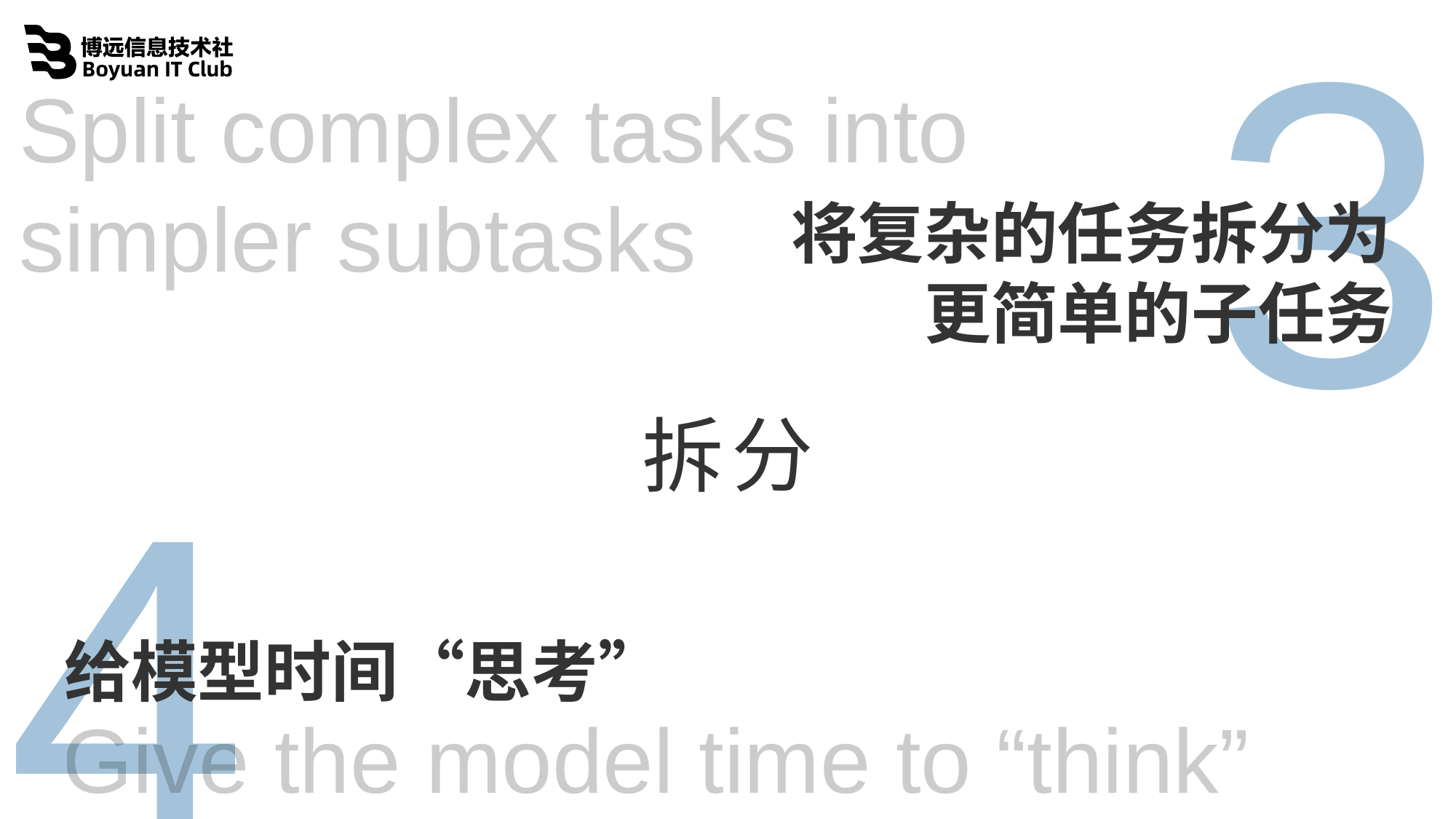

2
3
1

3. Split complex tasks into
I   simpler subtasks
将复杂的任务拆分为更简单的子任务
分
拆
4
给模型时间“思考”
Give the model time to “think”